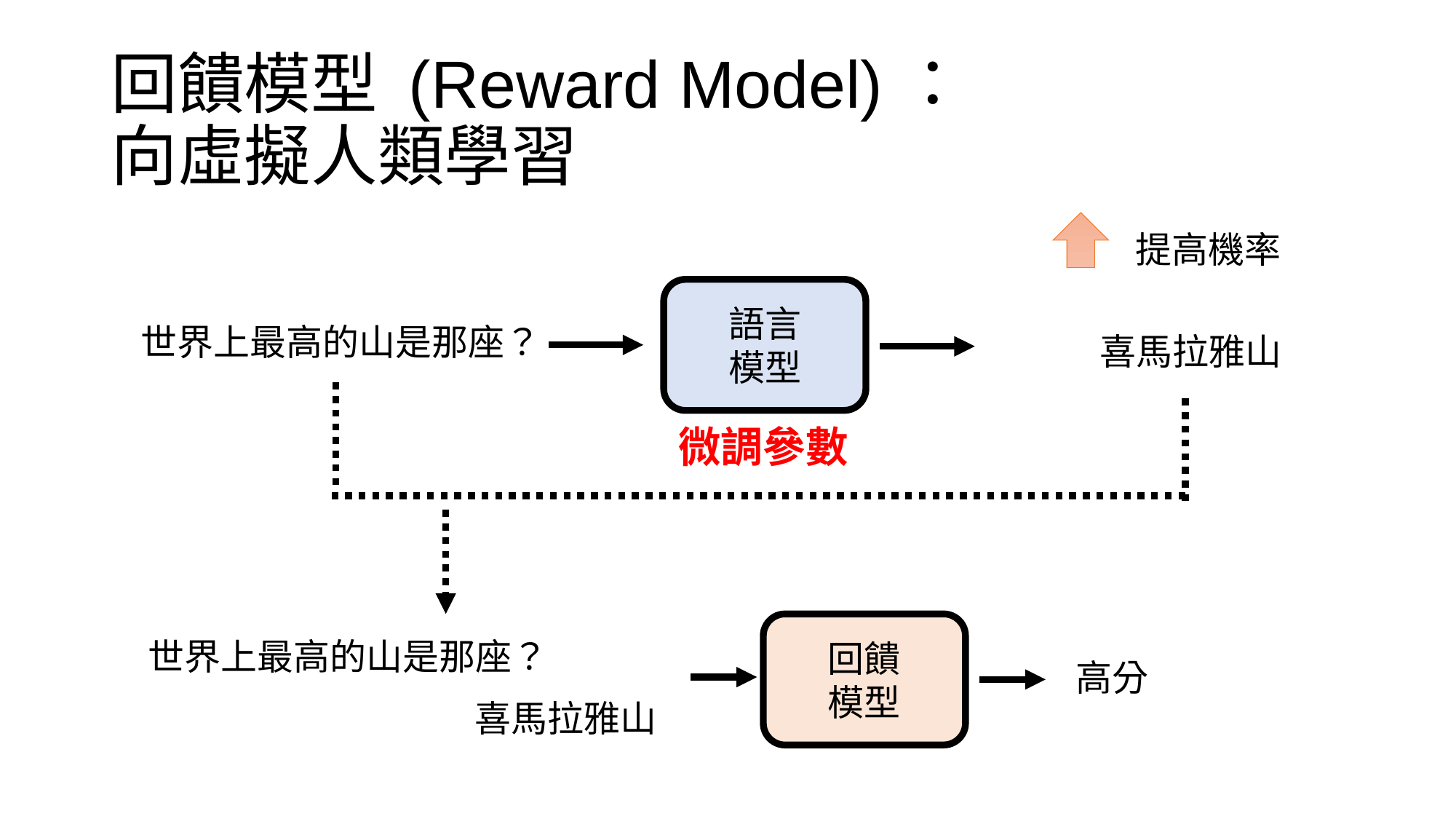

# 回饋模型 (Reward Model)： 向虛擬人類學習

提高機率
語言
模型
世界上最高的山是那座？
喜馬拉雅山
微調參數
回饋
模型
世界上最高的山是那座？
高分
喜馬拉雅山